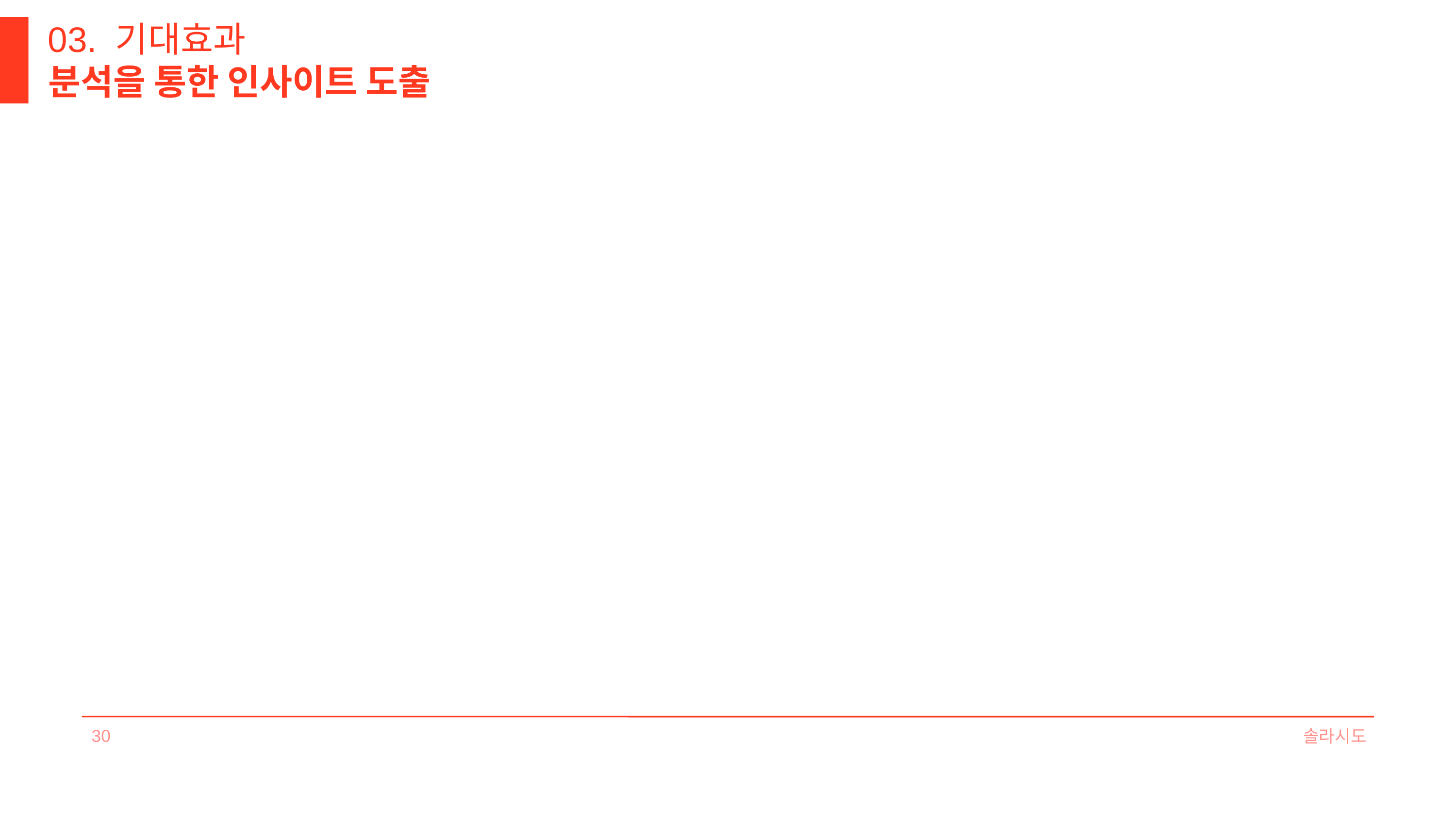

03. 기대효과
분석을 통한 인사이트 도출

30
솔라시도